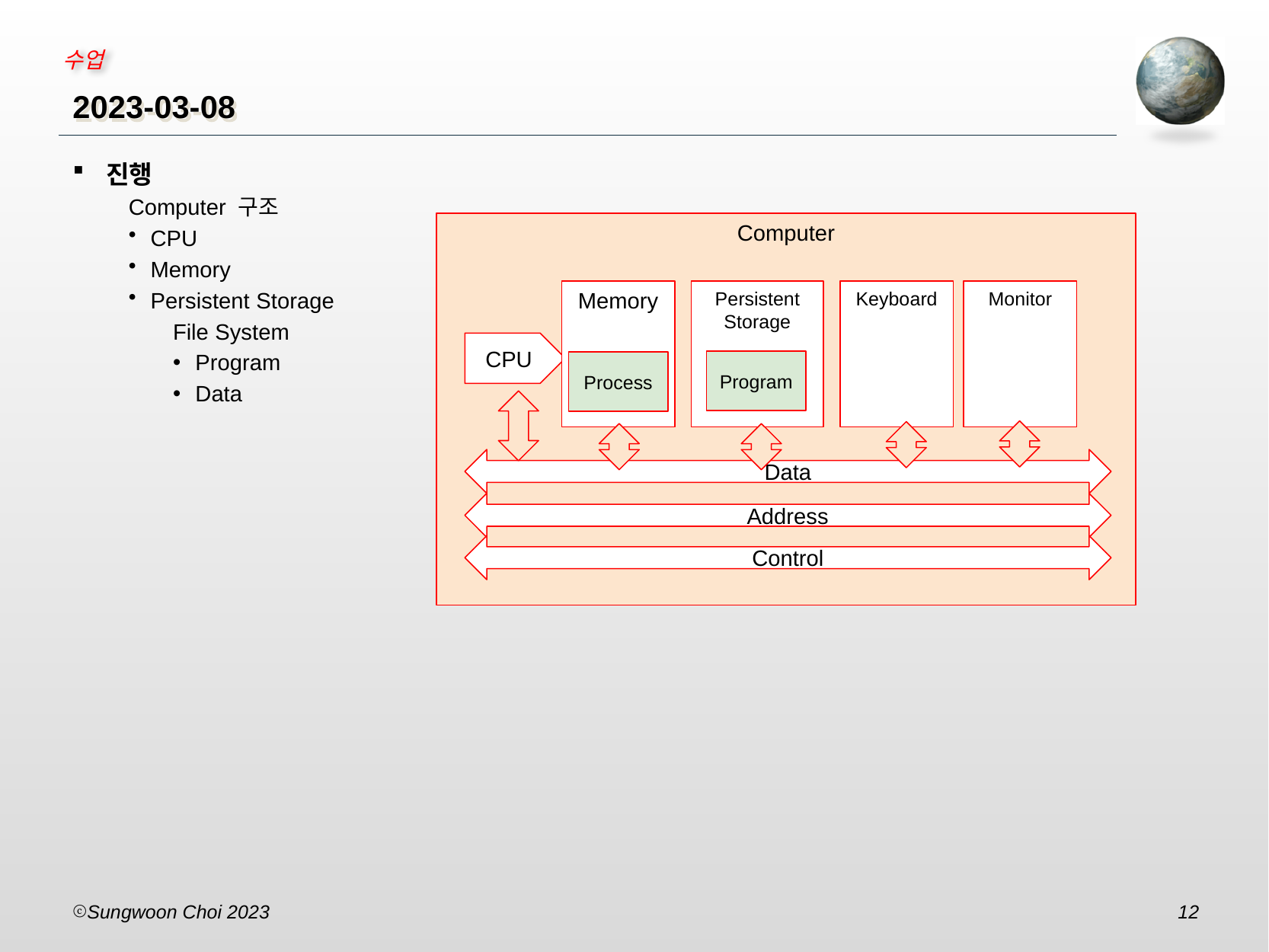

# 2023-03-08

진행
Computer 구조
CPU
Memory
Persistent Storage
File System
Program
Data
Computer
Keyboard
Monitor
Memory
Persistent Storage
CPU
Program
Process

Data
Address
Control
Sungwoon Choi 2023
12